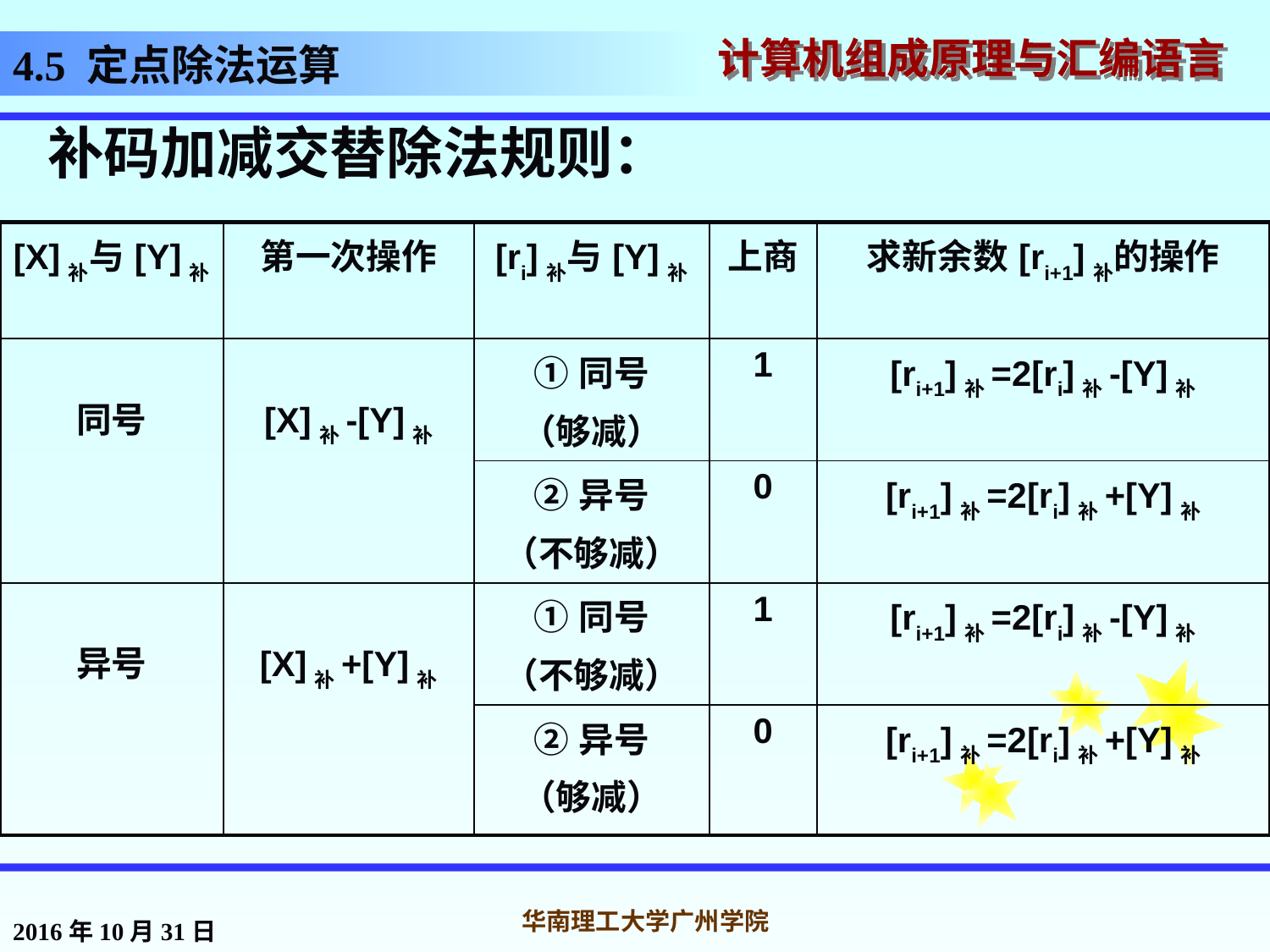

# 4.5 定点除法运算
补码加减交替除法规则：
| [X]补与[Y]补 | 第一次操作 | [ri]补与[Y]补 | 上商 | 求新余数[ri+1]补的操作 |
| --- | --- | --- | --- | --- |
| 同号 | [X]补-[Y]补 | ①同号 （够减） | 1 | [ri+1]补=2[ri]补-[Y]补 |
|  |  | ②异号 （不够减） | 0 | [ri+1]补=2[ri]补+[Y]补 |
| 异号 | [X]补+[Y]补 | ①同号 （不够减） | 1 | [ri+1]补=2[ri]补-[Y]补 |
|  |  | ②异号 （够减） | 0 | [ri+1]补=2[ri]补+[Y]补 |
2016年10月31日
华南理工大学广州学院